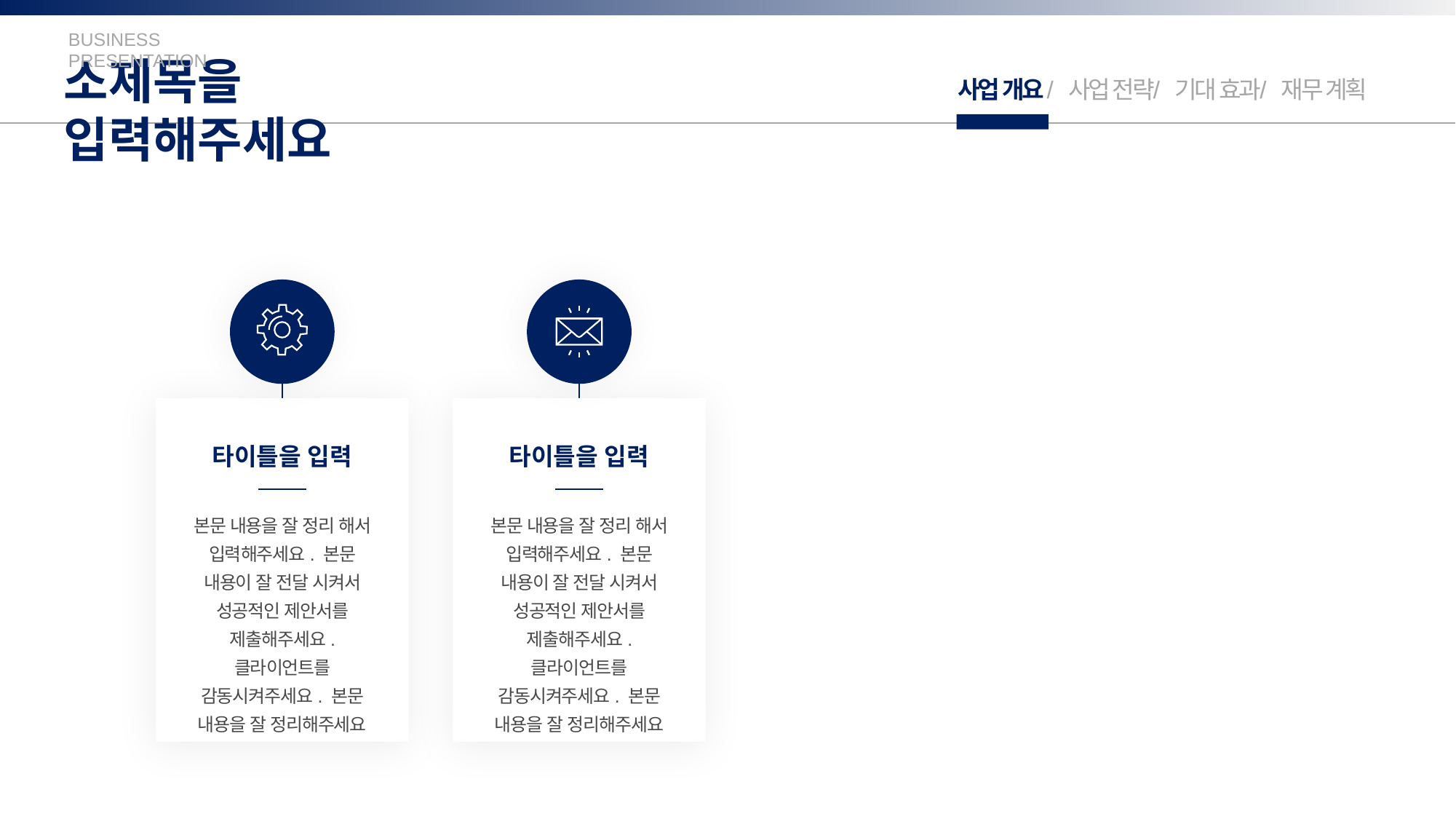

BUSINESS PRESENTATION
소제목을 입력해주세요
사업 개요
/  사업 전략
/  기대 효과
/  재무 계획

WORK SUMMARY
타이틀을 입력
타이틀을 입력
본문 내용을 잘 정리 해서 입력해주세요. 본문 내용이 잘 전달 시켜서 성공적인 제안서를 제출해주세요. 클라이언트를 감동시켜주세요. 본문 내용을 잘 정리해주세요
본문 내용을 잘 정리 해서 입력해주세요. 본문 내용이 잘 전달 시켜서 성공적인 제안서를 제출해주세요. 클라이언트를 감동시켜주세요. 본문 내용을 잘 정리해주세요